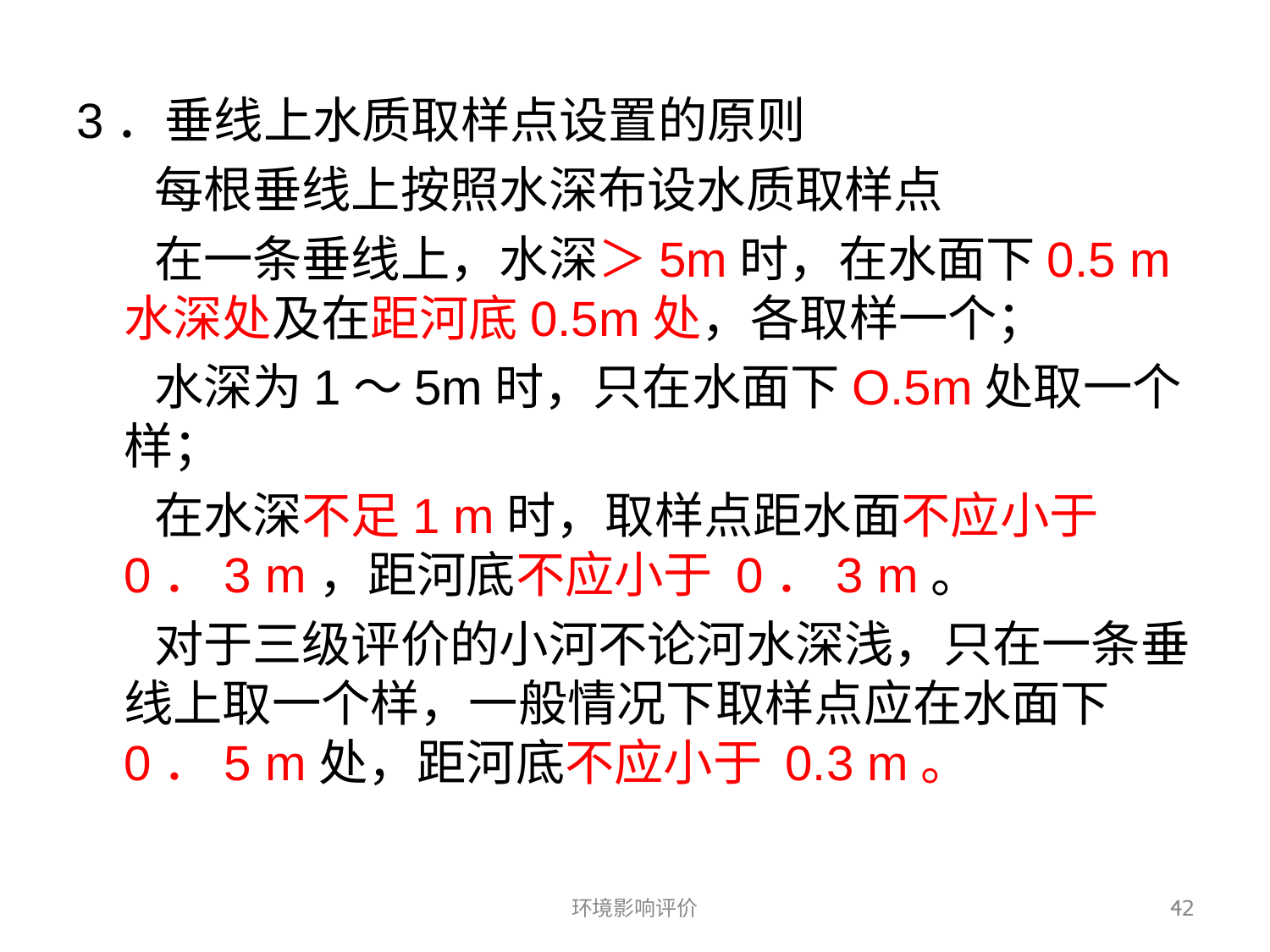

#
3．垂线上水质取样点设置的原则
      每根垂线上按照水深布设水质取样点
      在一条垂线上，水深＞5m时，在水面下0.5 m水深处及在距河底0.5m处，各取样一个；
      水深为1～5m时，只在水面下O.5m处取一个样；
      在水深不足1 m时，取样点距水面不应小于 0．3 m，距河底不应小于 0．3 m。
      对于三级评价的小河不论河水深浅，只在一条垂线上取一个样，一般情况下取样点应在水面下0．5 m处，距河底不应小于 0.3 m。
环境影响评价
42